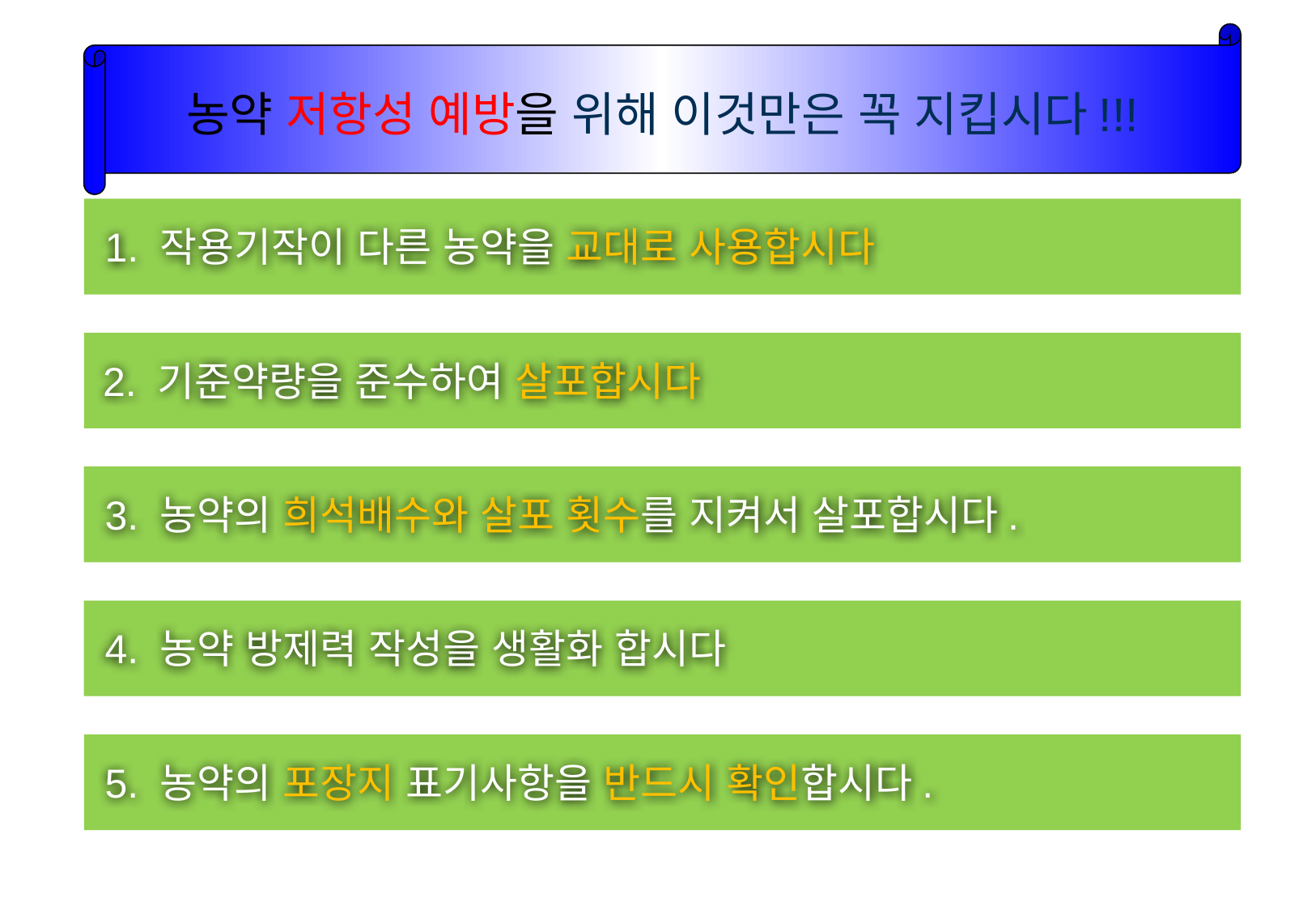

농약 저항성 예방을 위해 이것만은 꼭 지킵시다!!!

 1. 작용기작이 다른 농약을 교대로 사용합시다

 2. 기준약량을 준수하여 살포합시다

 3. 농약의 희석배수와 살포 횟수를 지켜서 살포합시다.

 4. 농약 방제력 작성을 생활화 합시다

 5. 농약의 포장지 표기사항을 반드시 확인합시다.